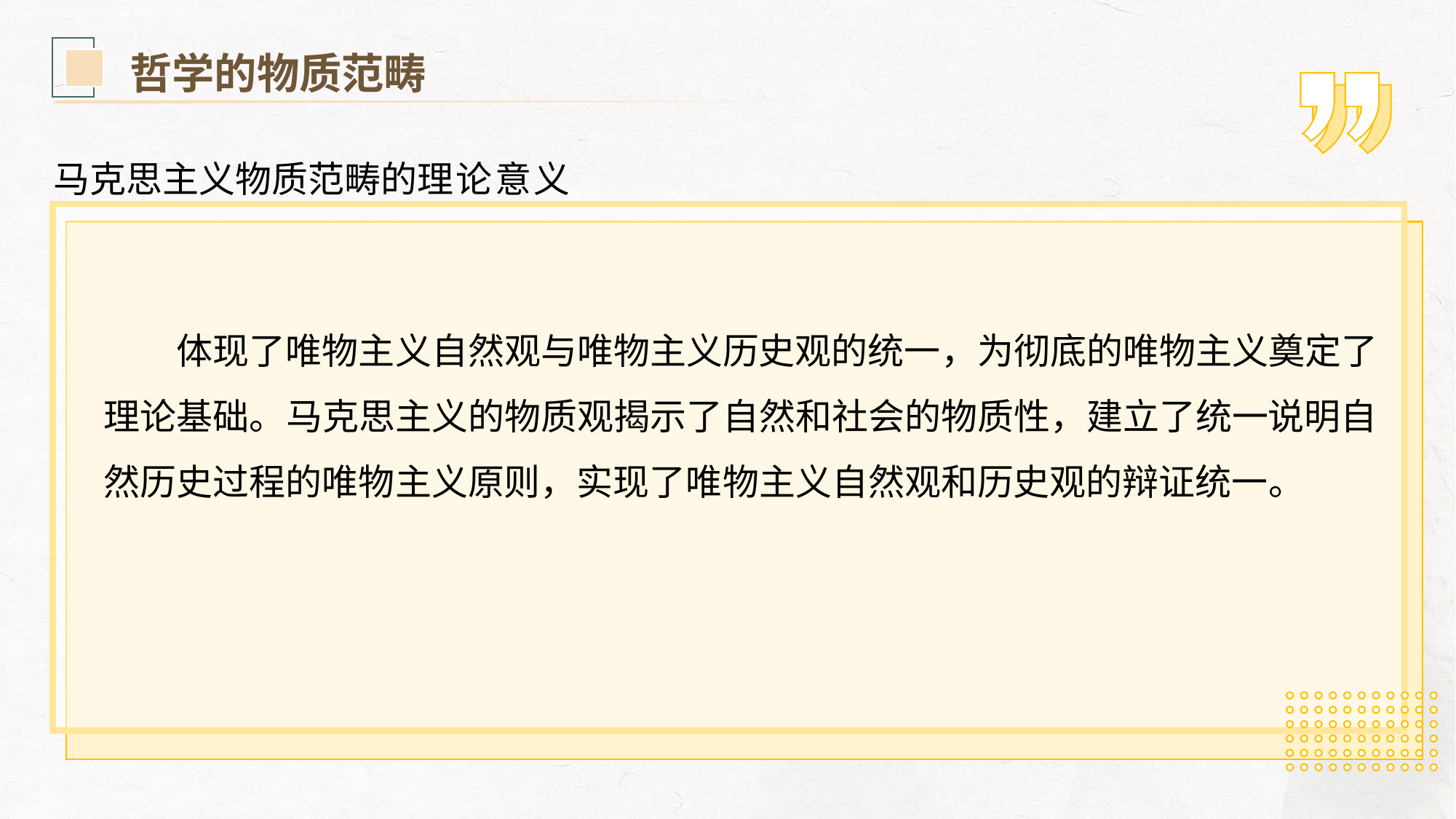

哲学的物质范畴

马克思主义物质范畴的理论意义

体现了唯物主义自然观与唯物主义历史观的统一，为彻底的唯物主义奠定了理论基础。马克思主义的物质观揭示了自然和社会的物质性，建立了统一说明自然历史过程的唯物主义原则，实现了唯物主义自然观和历史观的辩证统一。